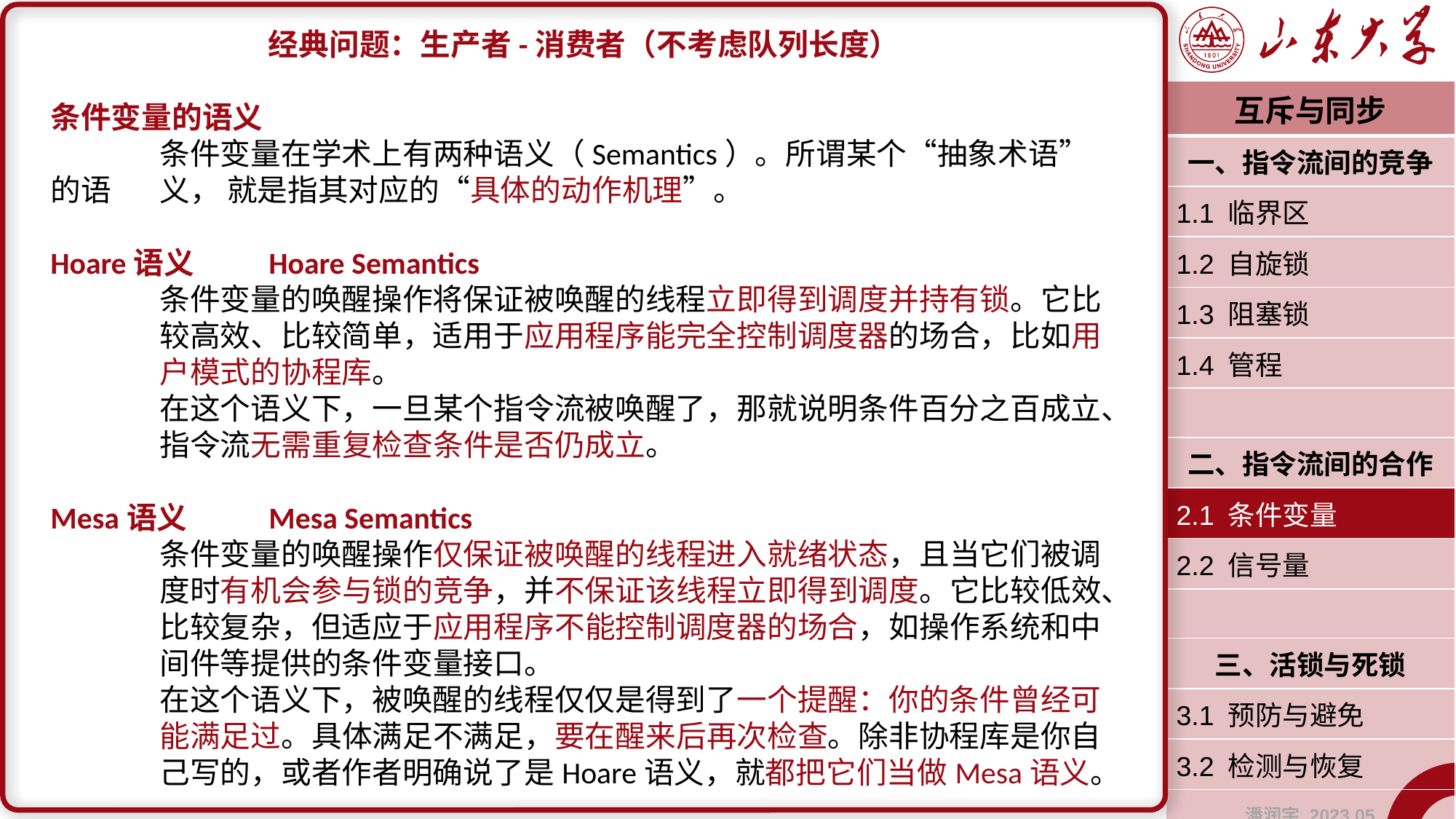

经典问题：生产者-消费者（不考虑队列长度）

条件变量的语义
	条件变量在学术上有两种语义（Semantics）。所谓某个“抽象术语”的语	义， 就是指其对应的“具体的动作机理”。

Hoare语义	Hoare Semantics
	条件变量的唤醒操作将保证被唤醒的线程立即得到调度并持有锁。它比	较高效、比较简单，适用于应用程序能完全控制调度器的场合，比如用	户模式的协程库。
	在这个语义下，一旦某个指令流被唤醒了，那就说明条件百分之百成立、	指令流无需重复检查条件是否仍成立。

Mesa语义	Mesa Semantics
	条件变量的唤醒操作仅保证被唤醒的线程进入就绪状态，且当它们被调	度时有机会参与锁的竞争，并不保证该线程立即得到调度。它比较低效、	比较复杂，但适应于应用程序不能控制调度器的场合，如操作系统和中	间件等提供的条件变量接口。
	在这个语义下，被唤醒的线程仅仅是得到了一个提醒：你的条件曾经可	能满足过。具体满足不满足，要在醒来后再次检查。除非协程库是你自	己写的，或者作者明确说了是Hoare语义，就都把它们当做Mesa语义。
| 互斥与同步 |
| --- |
| 一、指令流间的竞争 |
| 1.1 临界区 |
| 1.2 自旋锁 |
| 1.3 阻塞锁 |
| 1.4 管程 |
|  |
| 二、指令流间的合作 |
| 2.1 条件变量 |
| 2.2 信号量 |
|  |
| 三、活锁与死锁 |
| 3.1 预防与避免 |
| 3.2 检测与恢复 |
| 潘润宇 2023.05 |